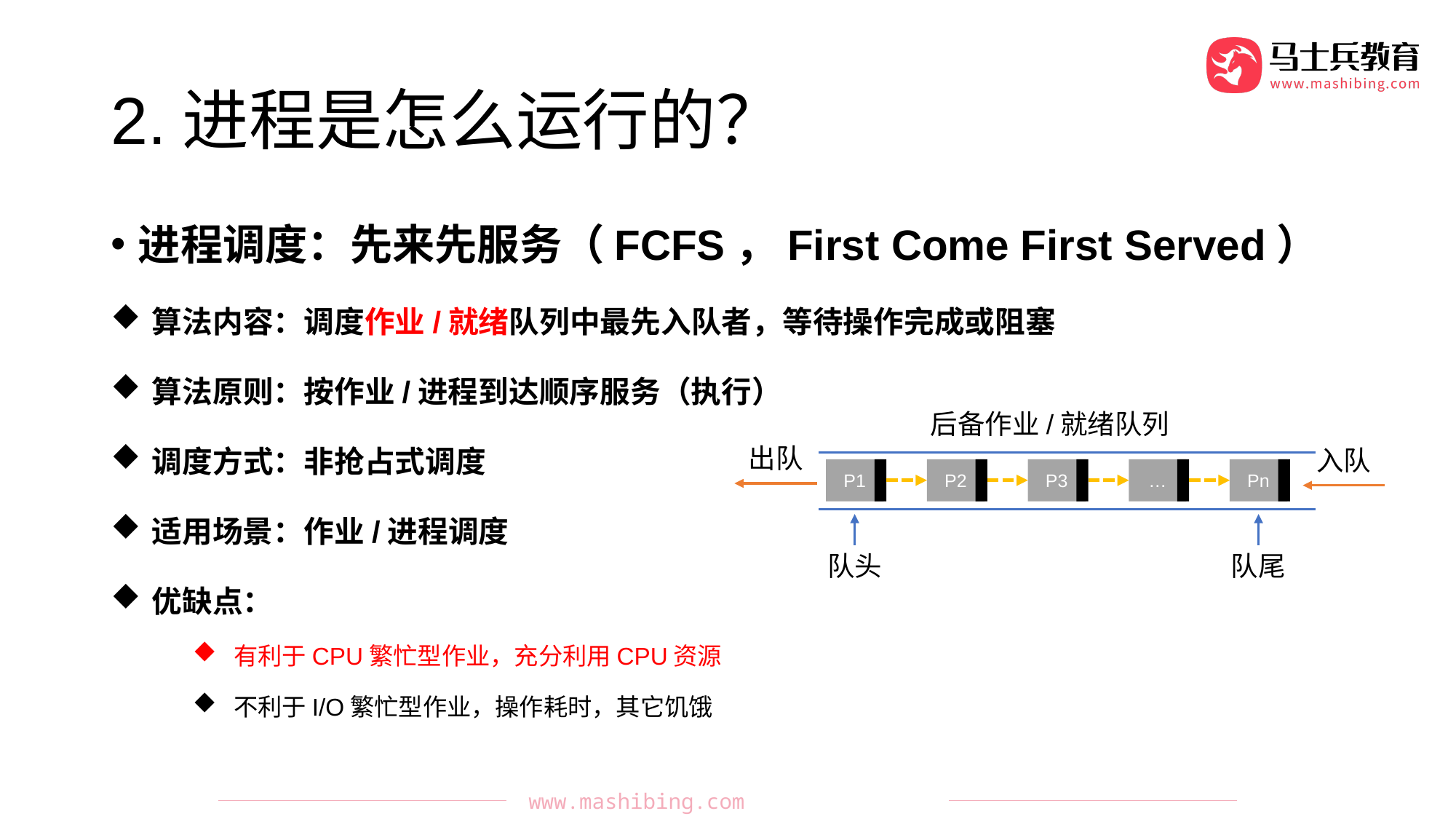

# 2.进程是怎么运行的？
进程调度：先来先服务（FCFS，First Come First Served）
算法内容：调度作业/就绪队列中最先入队者，等待操作完成或阻塞
算法原则：按作业/进程到达顺序服务（执行）
调度方式：非抢占式调度
适用场景：作业/进程调度
优缺点：
有利于CPU繁忙型作业，充分利用CPU资源
不利于I/O繁忙型作业，操作耗时，其它饥饿
后备作业/就绪队列
出队
入队
P1

P2

P3

…

Pn

队头
队尾